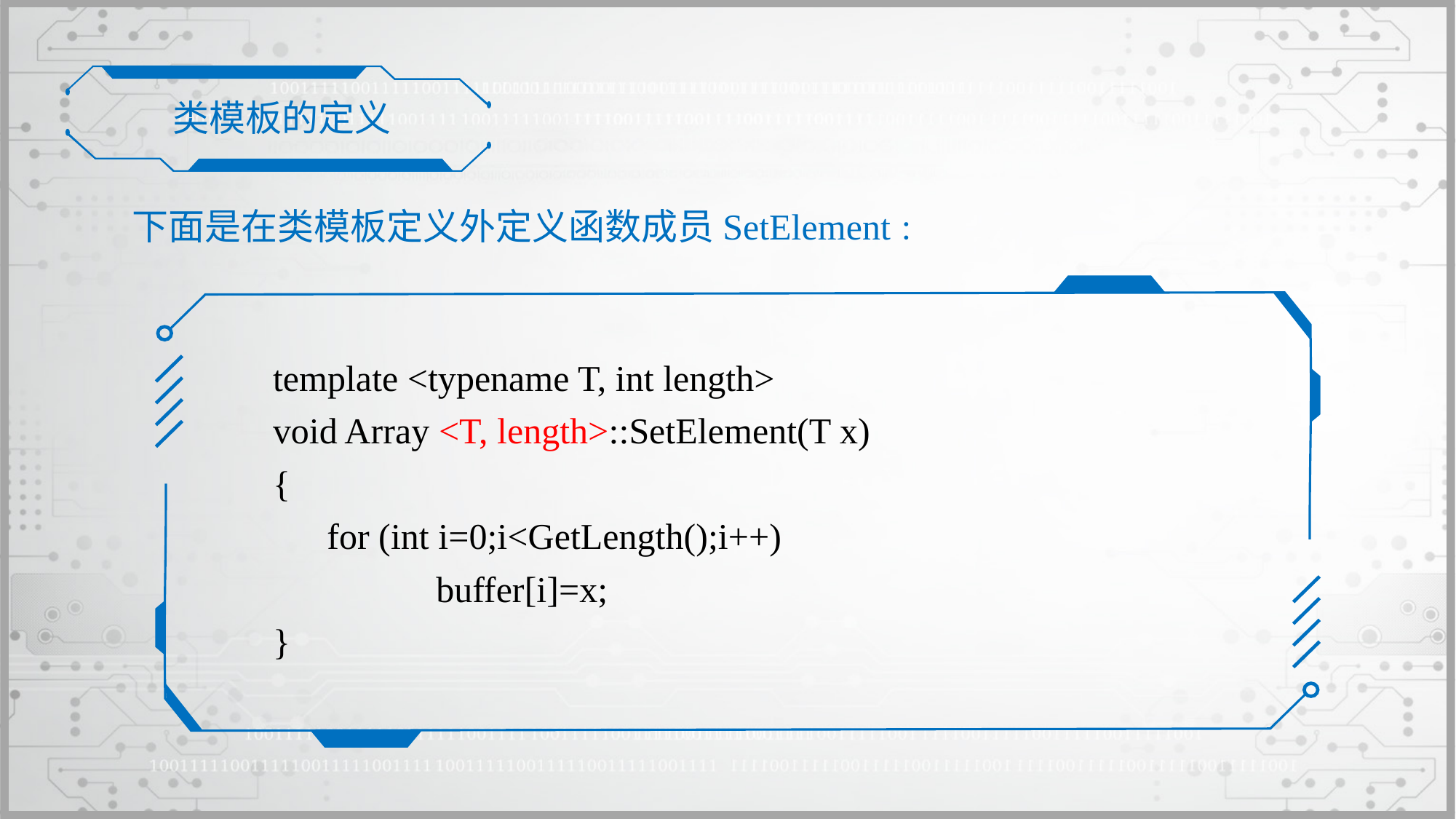

类模板的定义

下面是在类模板定义外定义函数成员SetElement：

template <typename T, int length>
void Array <T, length>::SetElement(T x)
{
	for (int i=0;i<GetLength();i++)
		buffer[i]=x;
}